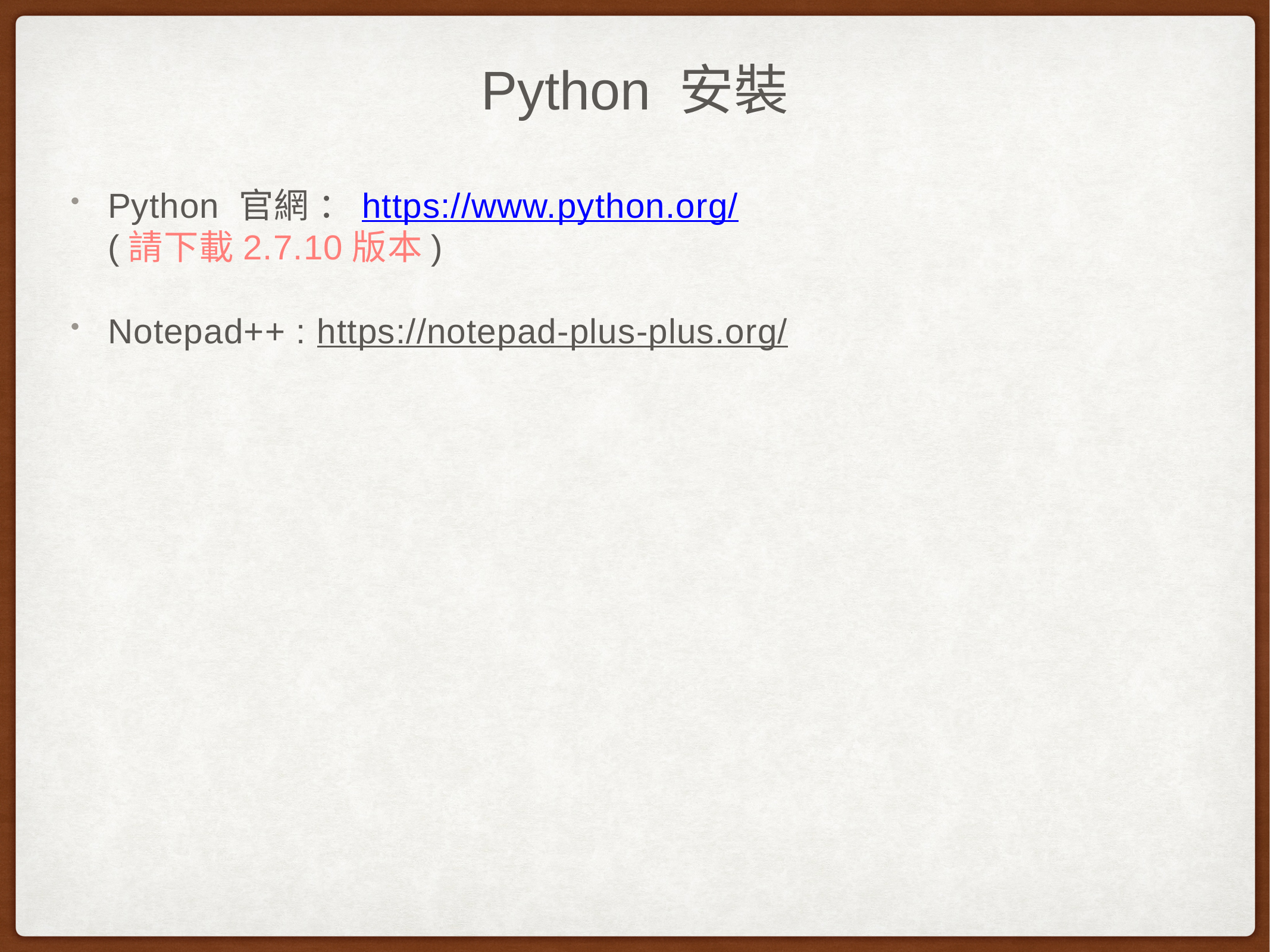

Python 安裝
Python 官網 ：https://www.python.org/
(請下載2.7.10版本)
Notepad++ : https://notepad-plus-plus.org/